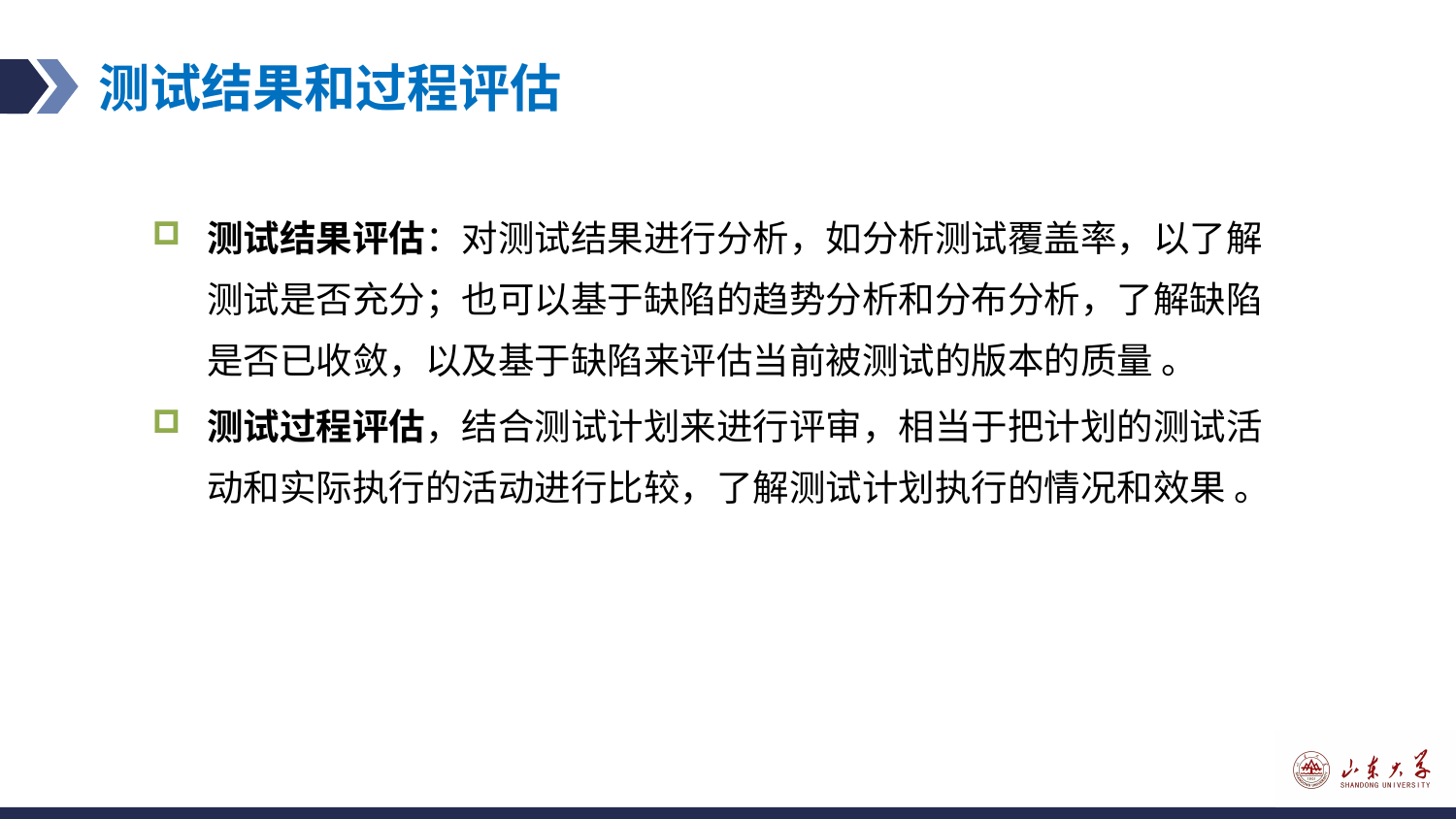

# 测试结果和过程评估
测试结果评估：对测试结果进行分析，如分析测试覆盖率，以了解测试是否充分；也可以基于缺陷的趋势分析和分布分析，了解缺陷是否已收敛，以及基于缺陷来评估当前被测试的版本的质量 。
测试过程评估，结合测试计划来进行评审，相当于把计划的测试活动和实际执行的活动进行比较，了解测试计划执行的情况和效果 。